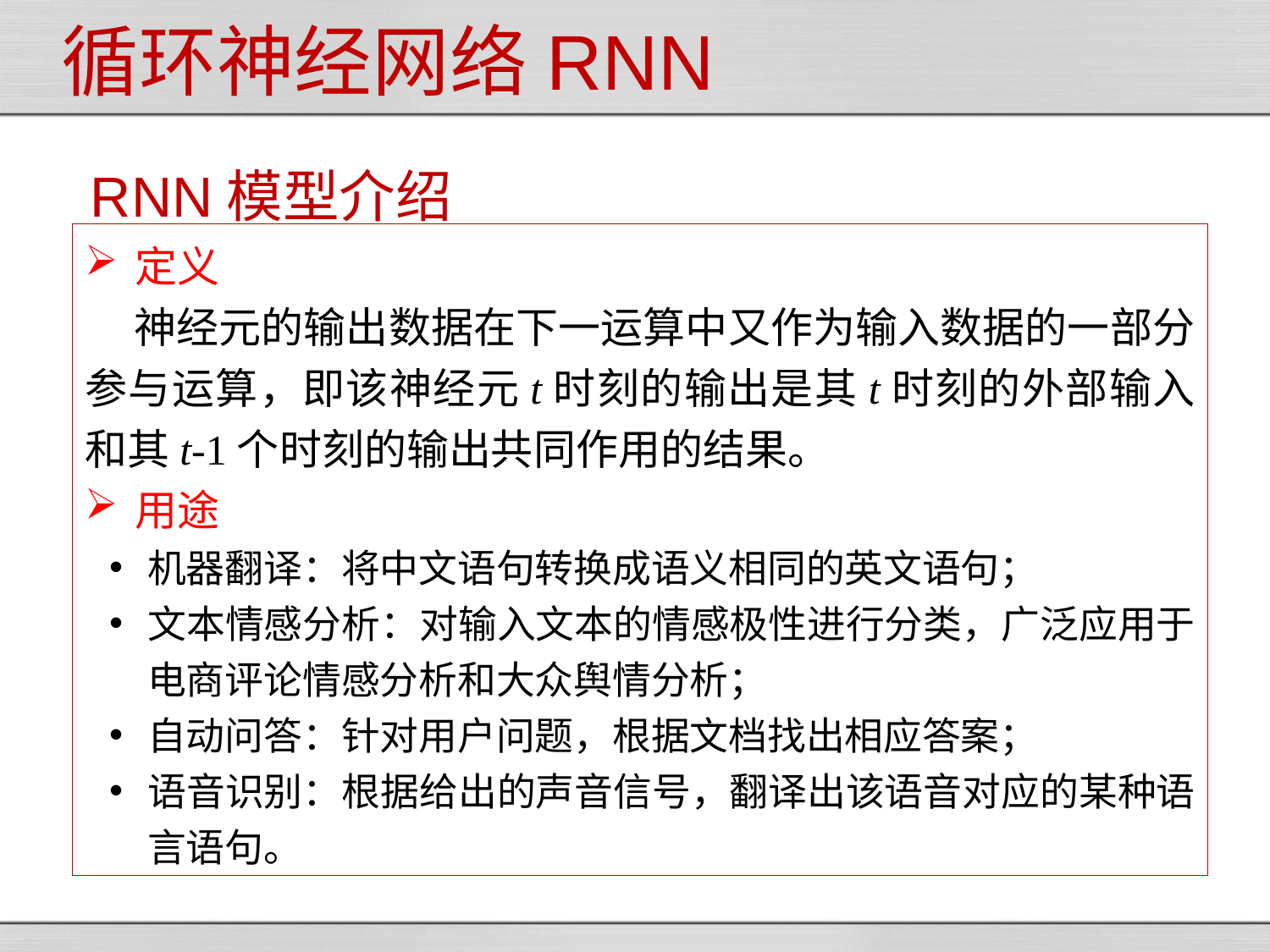

循环神经网络RNN
RNN模型介绍
定义
    神经元的输出数据在下一运算中又作为输入数据的一部分参与运算，即该神经元t时刻的输出是其t时刻的外部输入和其t-1个时刻的输出共同作用的结果。
用途
机器翻译：将中文语句转换成语义相同的英文语句；
文本情感分析：对输入文本的情感极性进行分类，广泛应用于电商评论情感分析和大众舆情分析；
自动问答：针对用户问题，根据文档找出相应答案；
语音识别：根据给出的声音信号，翻译出该语音对应的某种语言语句。
57